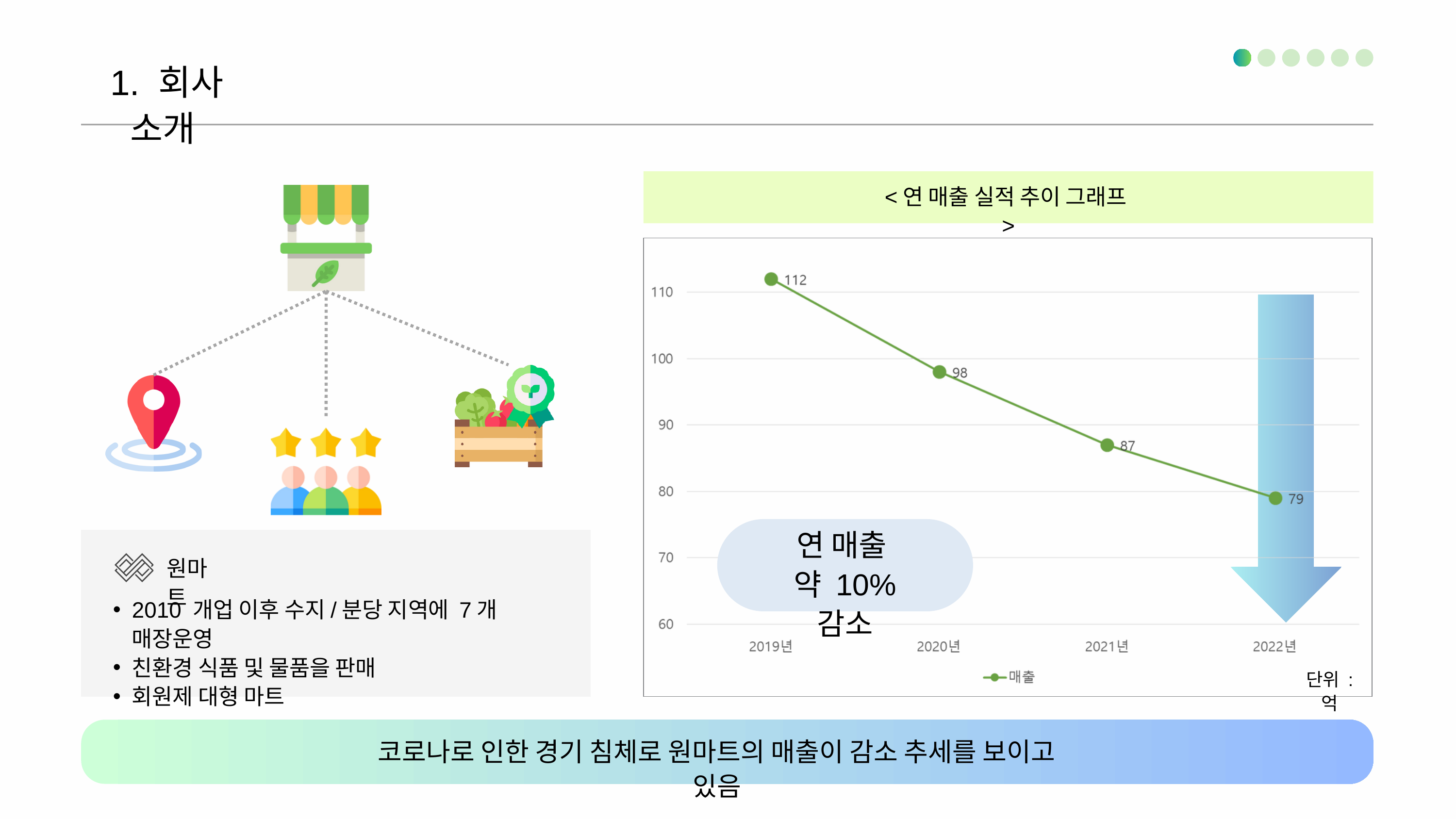

1. 회사 소개

<연 매출 실적 추이 그래프>

연 매출
약 10% 감소

원마트

2010 개업 이후 수지/분당 지역에 7개 매장운영
친환경 식품 및 물품을 판매
회원제 대형 마트
단위 : 억

코로나로 인한 경기 침체로 원마트의 매출이 감소 추세를 보이고 있음